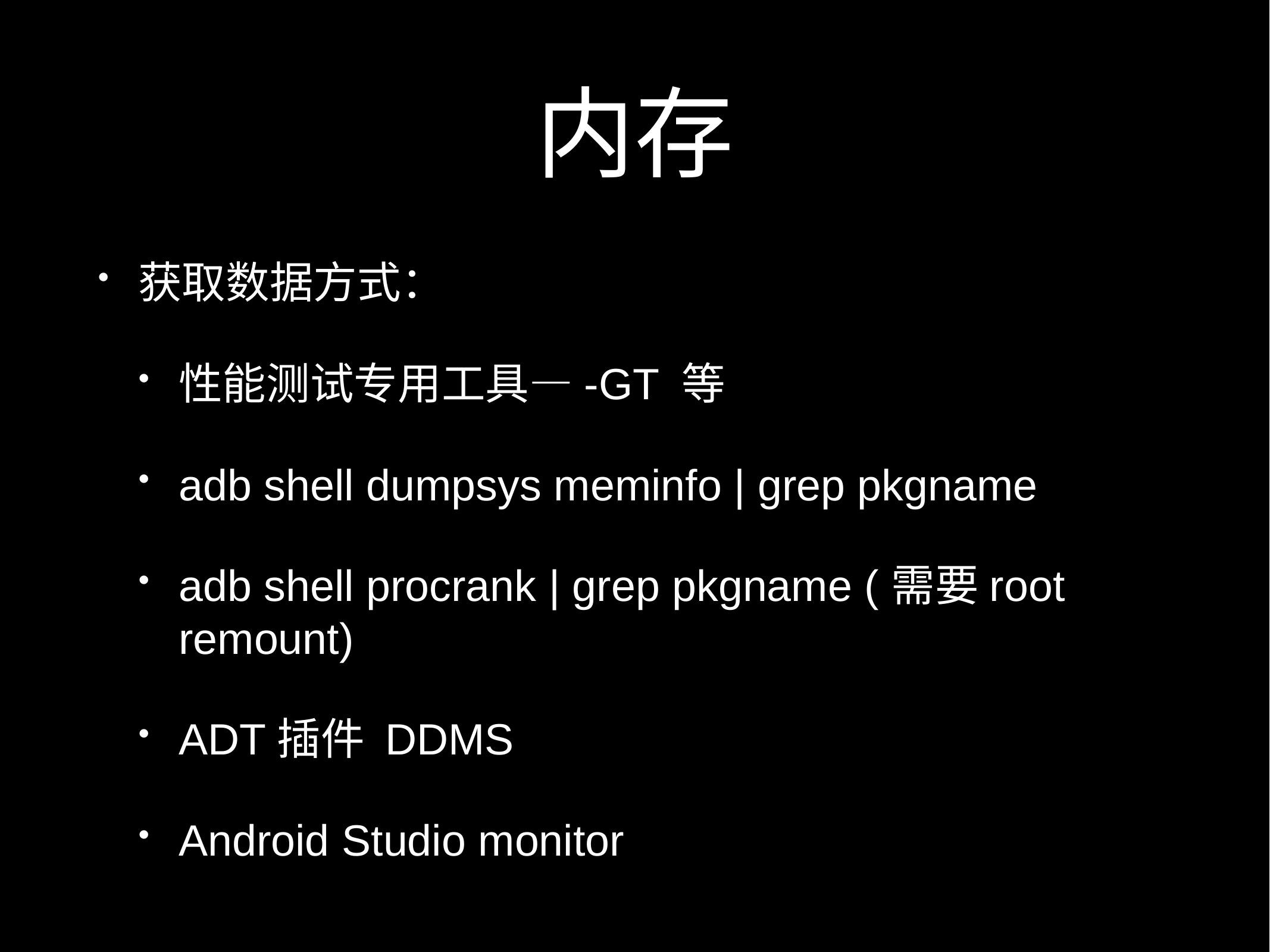

# 内存
获取数据方式：
性能测试专用工具—-GT 等
adb shell dumpsys meminfo | grep pkgname
adb shell procrank | grep pkgname (需要root remount)
ADT插件 DDMS
Android Studio monitor